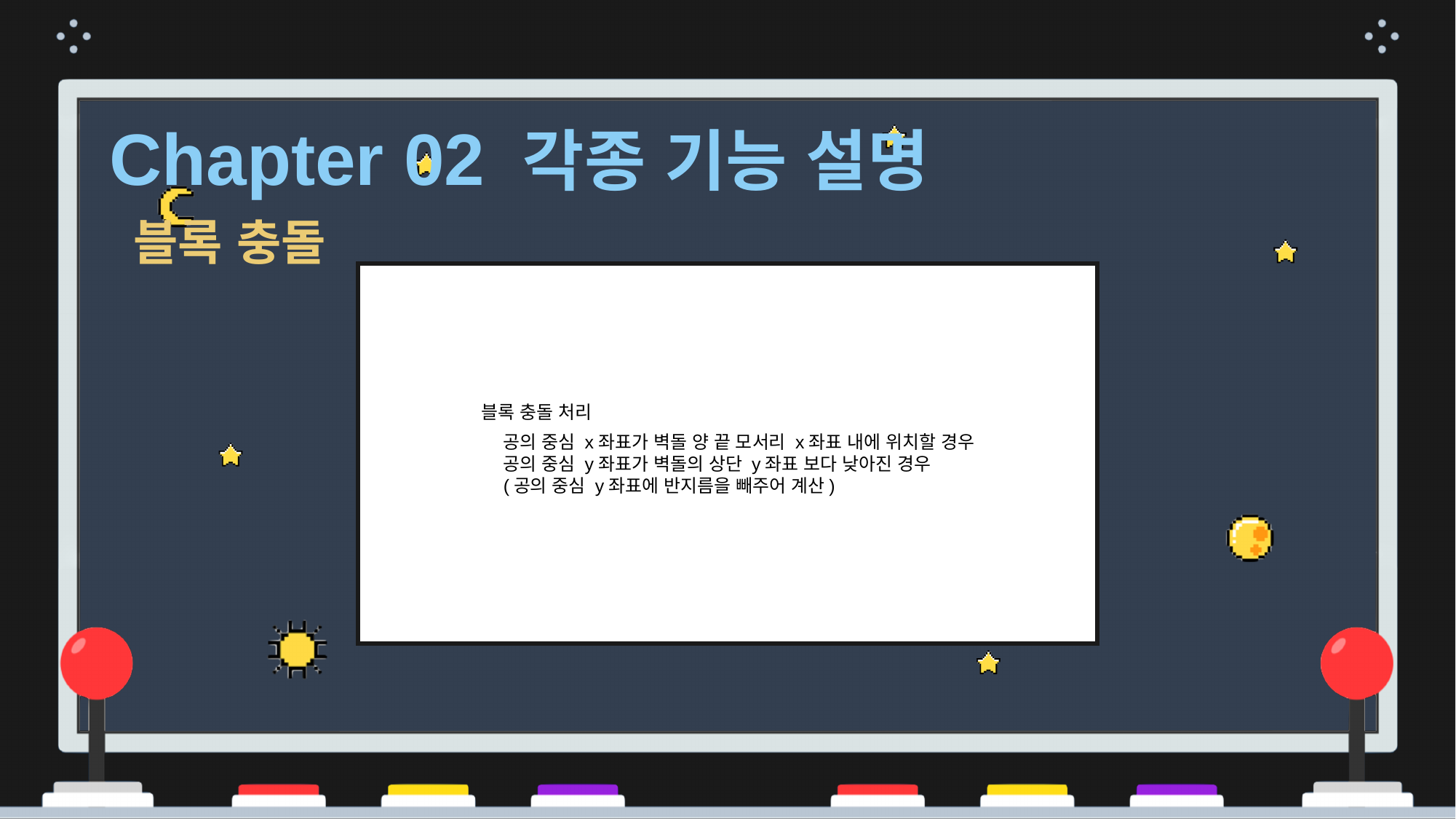

Chapter 02 각종 기능 설명
블록 충돌

블록 충돌 처리
공의 중심 x좌표가 벽돌 양 끝 모서리 x좌표 내에 위치할 경우
공의 중심 y좌표가 벽돌의 상단 y좌표 보다 낮아진 경우
(공의 중심 y좌표에 반지름을 빼주어 계산)